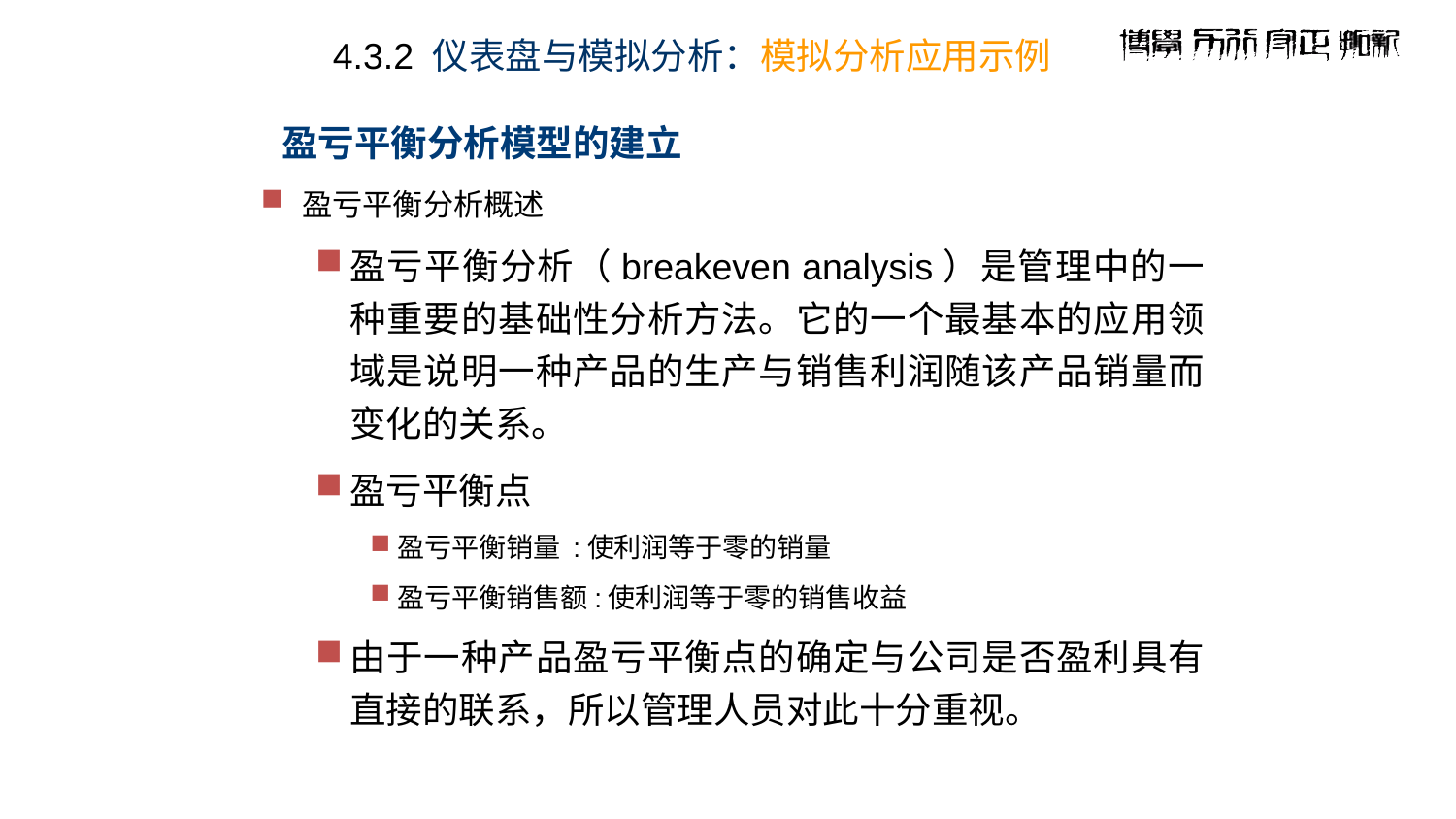

4.3.2 仪表盘与模拟分析：模拟分析应用示例
# 盈亏平衡分析模型的建立
盈亏平衡分析概述
盈亏平衡分析（breakeven analysis）是管理中的一种重要的基础性分析方法。它的一个最基本的应用领域是说明一种产品的生产与销售利润随该产品销量而变化的关系。
盈亏平衡点
盈亏平衡销量 :使利润等于零的销量
盈亏平衡销售额:使利润等于零的销售收益
由于一种产品盈亏平衡点的确定与公司是否盈利具有直接的联系，所以管理人员对此十分重视。